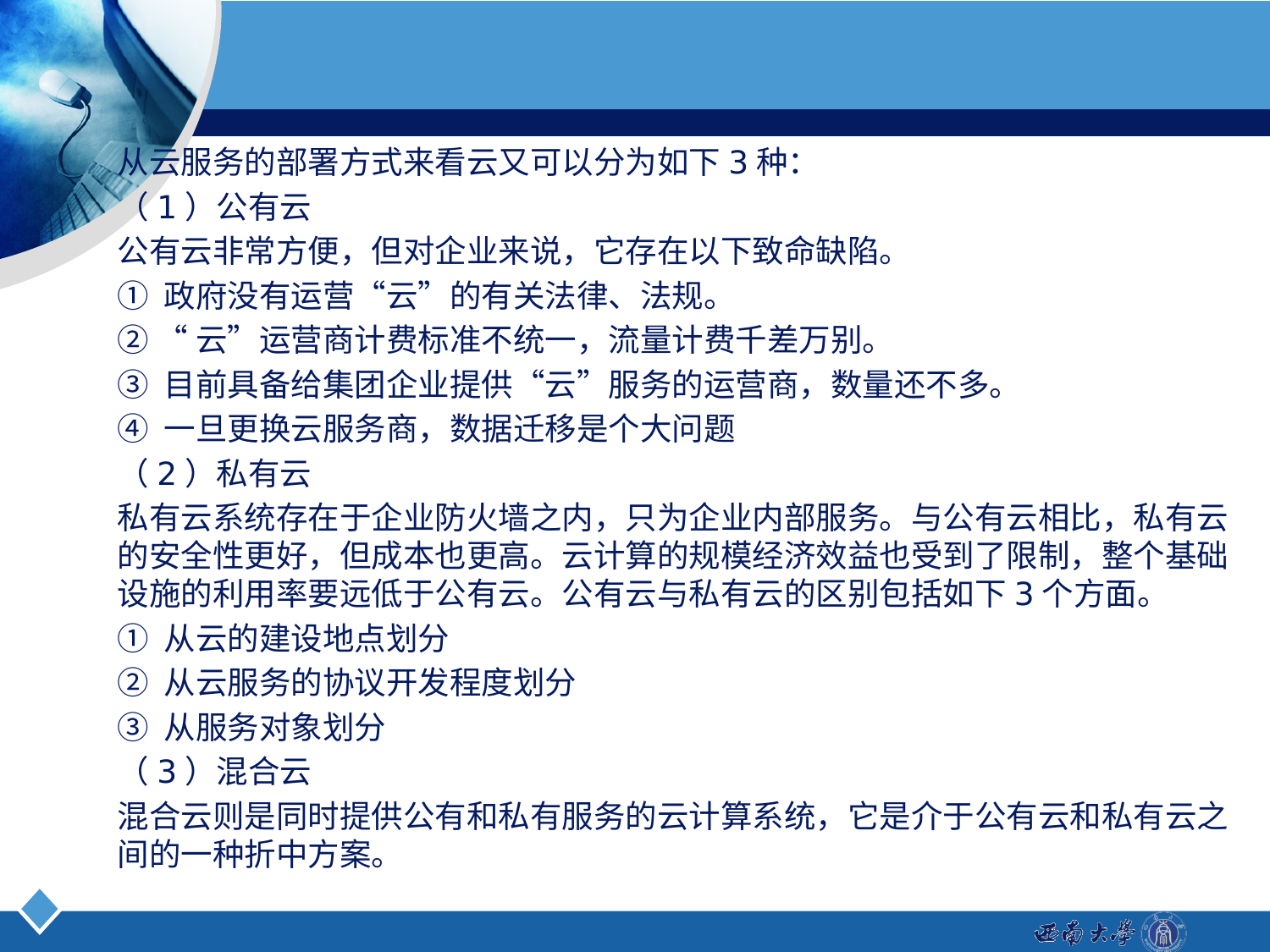

从云服务的部署方式来看云又可以分为如下3种：
（1）公有云
公有云非常方便，但对企业来说，它存在以下致命缺陷。
① 政府没有运营“云”的有关法律、法规。
② “云”运营商计费标准不统一，流量计费千差万别。
③ 目前具备给集团企业提供“云”服务的运营商，数量还不多。
④ 一旦更换云服务商，数据迁移是个大问题
（2）私有云
私有云系统存在于企业防火墙之内，只为企业内部服务。与公有云相比，私有云的安全性更好，但成本也更高。云计算的规模经济效益也受到了限制，整个基础设施的利用率要远低于公有云。公有云与私有云的区别包括如下3个方面。
① 从云的建设地点划分
② 从云服务的协议开发程度划分
③ 从服务对象划分
（3）混合云
混合云则是同时提供公有和私有服务的云计算系统，它是介于公有云和私有云之间的一种折中方案。